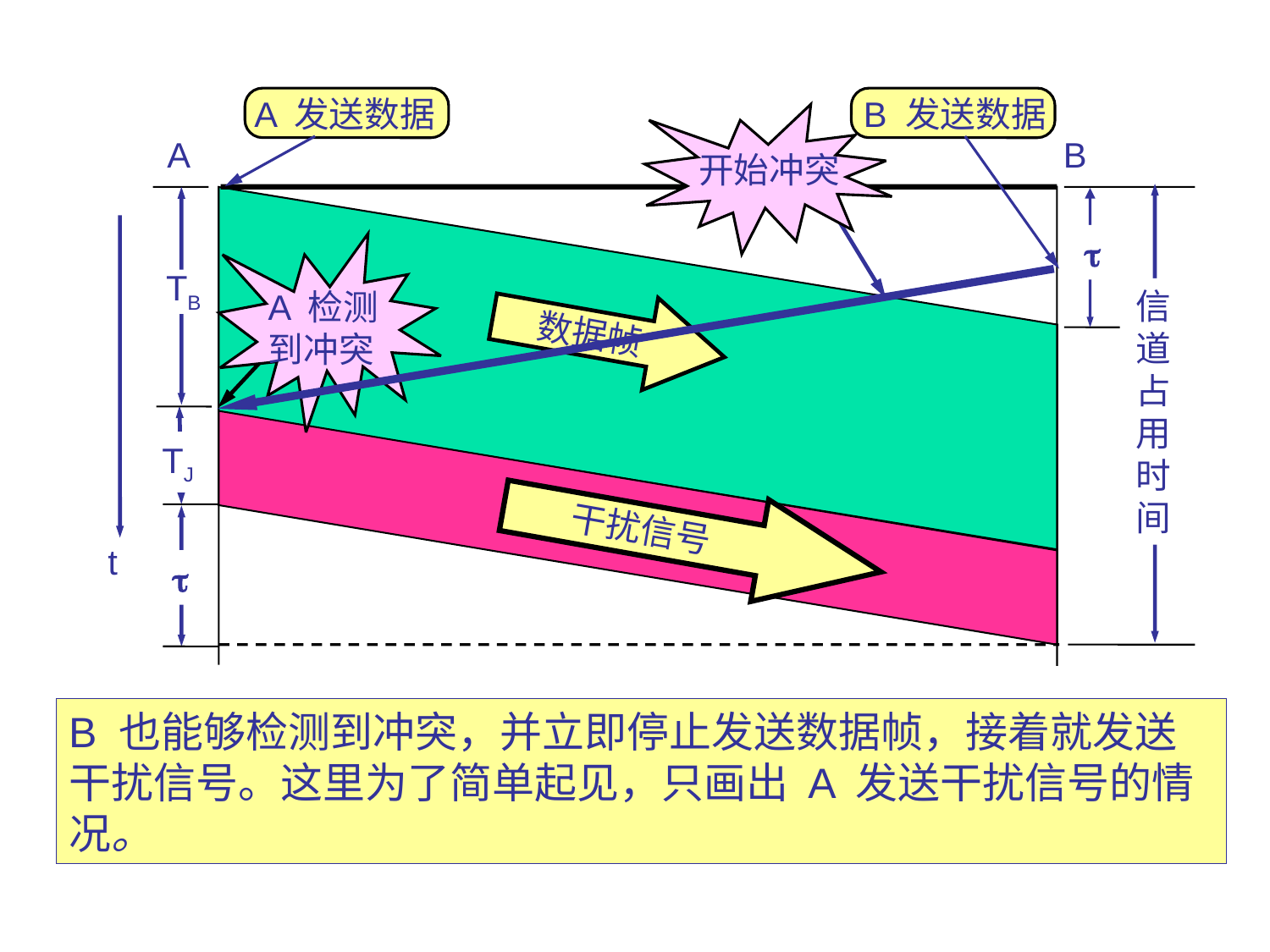

A 发送数据

B 发送数据

开始冲突

A
B

信
道
占
用
时
间

数据帧

TJ

τ

干扰信号

τ

A 检测
到冲突

TB

t

B 也能够检测到冲突，并立即停止发送数据帧，接着就发送干扰信号。这里为了简单起见，只画出 A 发送干扰信号的情况。